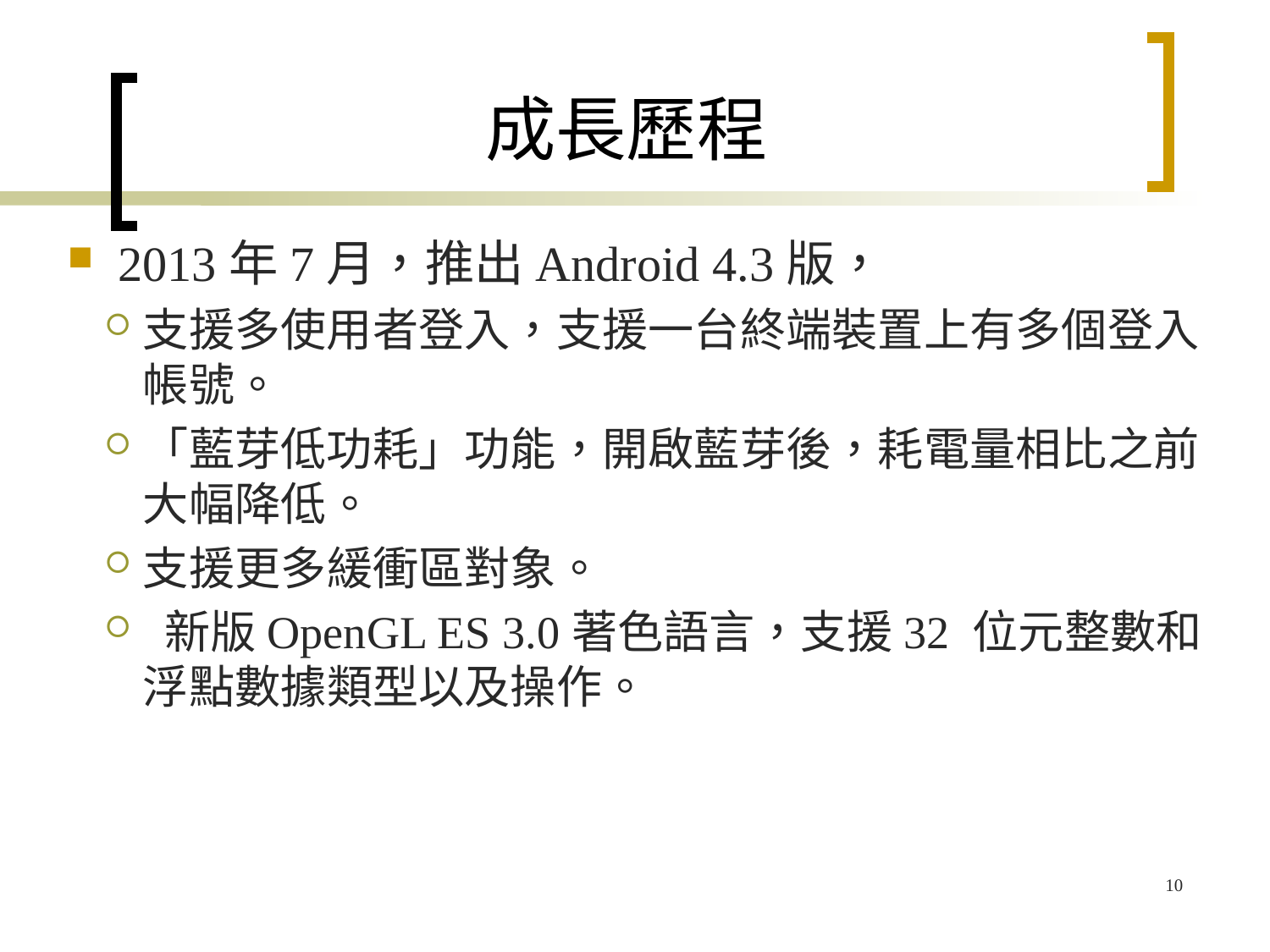

# 成長歷程
2013年7月，推出Android 4.3版，
支援多使用者登入，支援一台終端裝置上有多個登入帳號。
「藍芽低功耗」功能，開啟藍芽後，耗電量相比之前大幅降低。
支援更多緩衝區對象。
 新版OpenGL ES 3.0著色語言，支援32 位元整數和浮點數據類型以及操作。
10